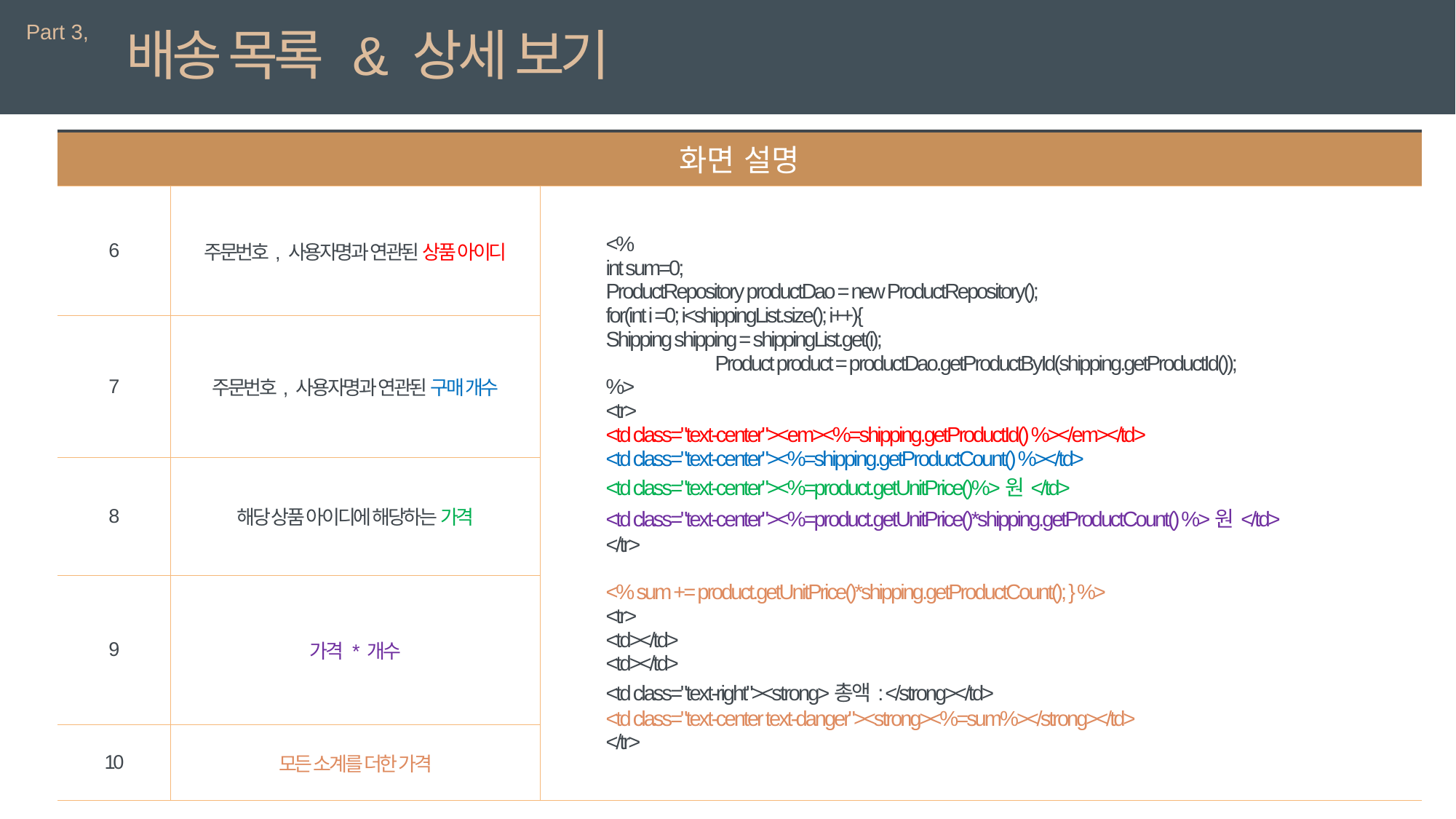

Part 3,
배송 목록 & 상세 보기
| 화면 설명 |  | 상세 설명 |
| --- | --- | --- |
| 6 | 주문번호, 사용자명과 연관된 상품 아이디 | <% int sum=0; ProductRepository productDao = new ProductRepository(); for(int i =0; i<shippingList.size(); i++){ Shipping shipping = shippingList.get(i); Product product = productDao.getProductById(shipping.getProductId()); %> <tr> <td class="text-center"><em><%=shipping.getProductId() %></em></td> <td class="text-center"><%=shipping.getProductCount() %></td> <td class="text-center"><%=product.getUnitPrice()%>원</td> <td class="text-center"><%=product.getUnitPrice()\*shipping.getProductCount() %>원</td> </tr> <% sum += product.getUnitPrice()\*shipping.getProductCount(); } %> <tr> <td></td> <td></td> <td class="text-right"><strong>총액: </strong></td> <td class="text-center text-danger"><strong><%=sum%></strong></td> </tr> |
| 7 | 주문번호, 사용자명과 연관된 구매 개수 |  |
| 8 | 해당 상품 아이디에 해당하는 가격 |  |
| 9 | 가격 \* 개수 |  |
| 10 | 모든 소계를 더한 가격 |  |